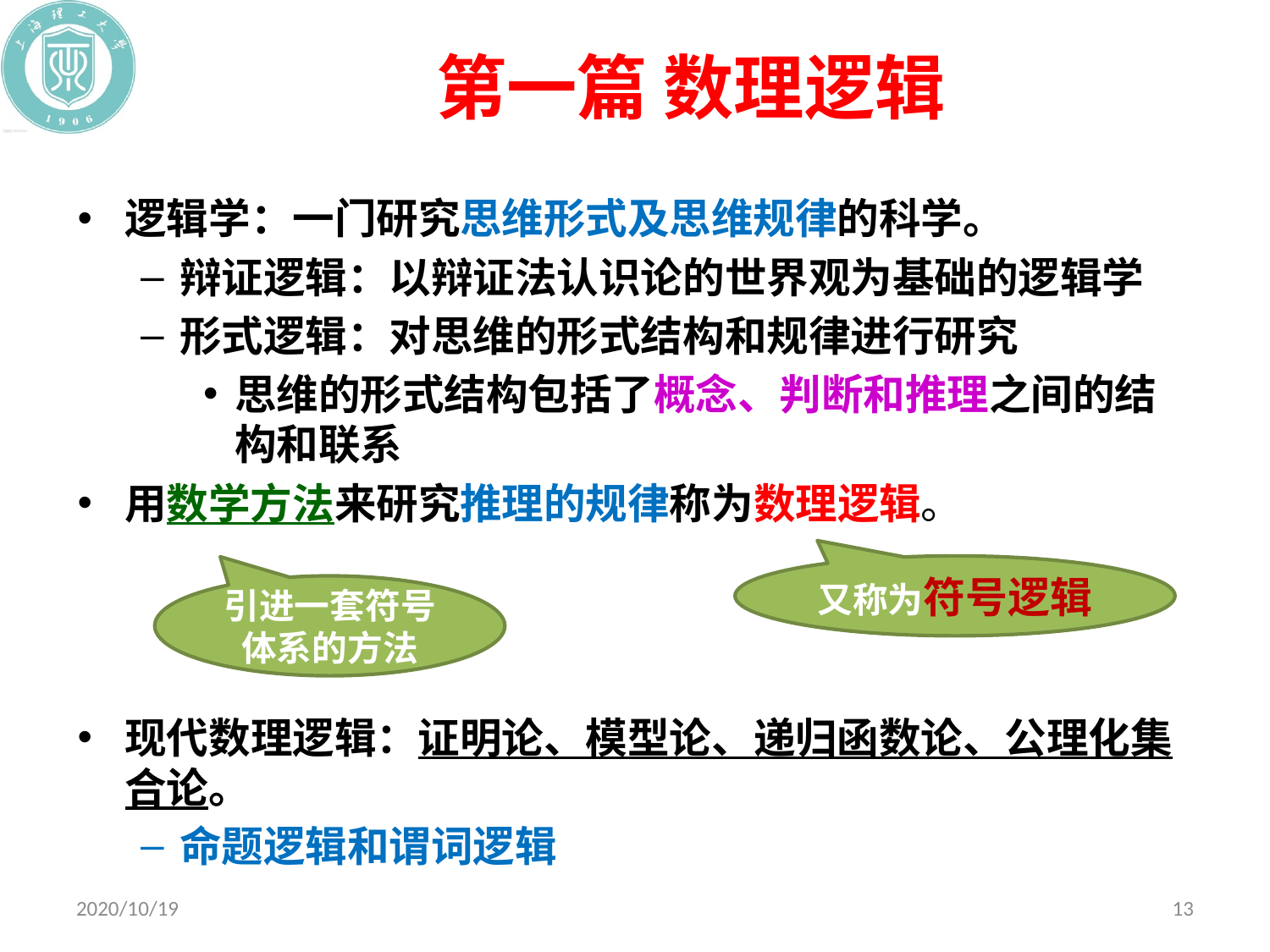

# 第一篇 数理逻辑
逻辑学：一门研究思维形式及思维规律的科学。
辩证逻辑：以辩证法认识论的世界观为基础的逻辑学
形式逻辑：对思维的形式结构和规律进行研究
思维的形式结构包括了概念、判断和推理之间的结构和联系
用数学方法来研究推理的规律称为数理逻辑。

现代数理逻辑：证明论、模型论、递归函数论、公理化集合论。
命题逻辑和谓词逻辑
又称为符号逻辑
引进一套符号体系的方法
2020/10/19
13